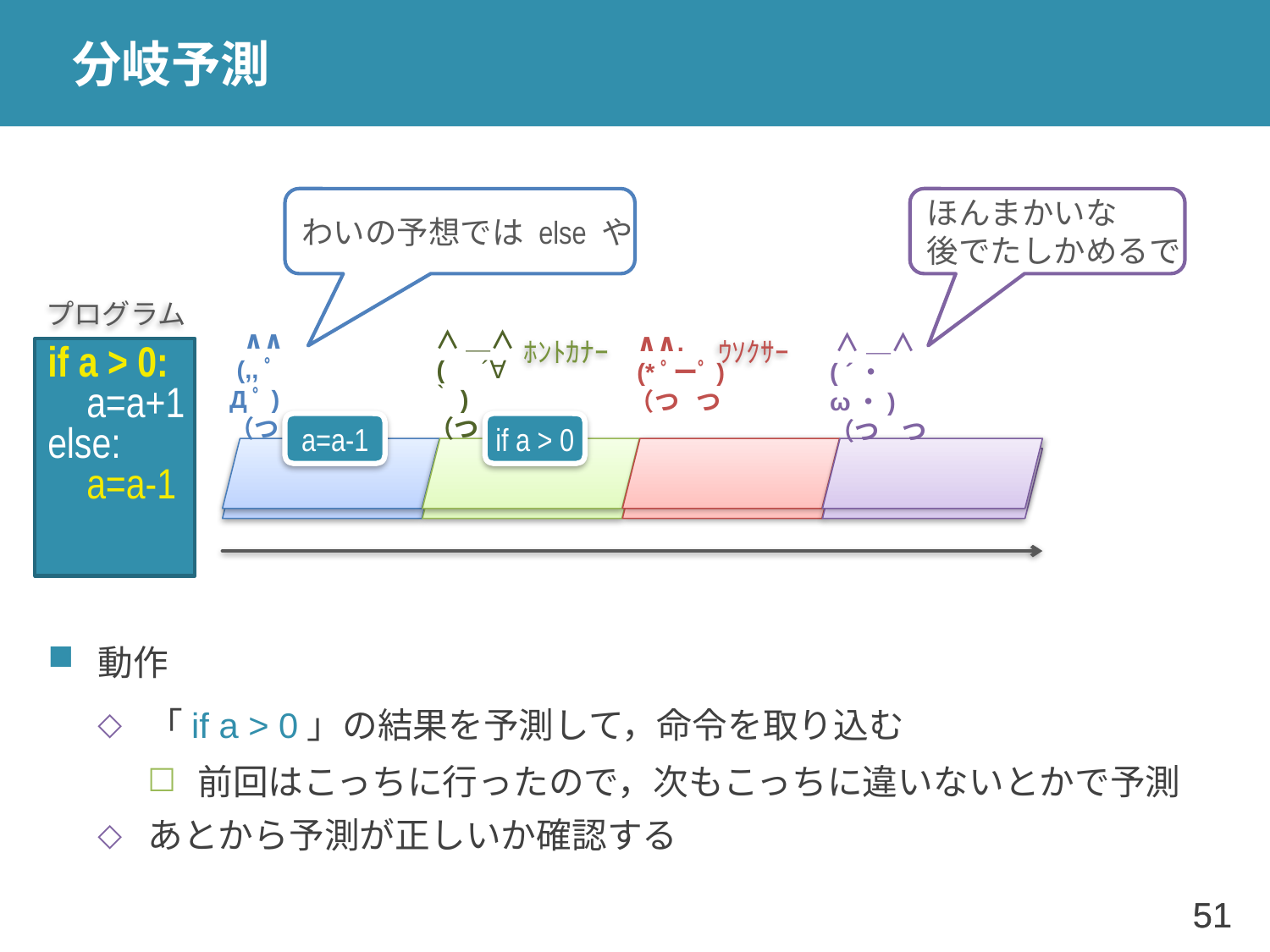

# 分岐予測
わいの予想では else や
ほんまかいな
後でたしかめるで
プログラム
ﾎﾝﾄｶﾅｰ
ｳｿｸｻｰ
  ∧∧
 (,,ﾟДﾟ)
（つ   つ
 ∧＿∧
 (　´∀｀)
（つ    つ
 ∧∧.
 (*ﾟーﾟ)（つ   つ
 ∧＿∧
( ´・ω・)（つ    つ
if a > 0:
    a=a+1
else:
    a=a-1

a=a-1
if a > 0

動作
「if a > 0」の結果を予測して，命令を取り込む
前回はこっちに行ったので，次もこっちに違いないとかで予測
あとから予測が正しいか確認する